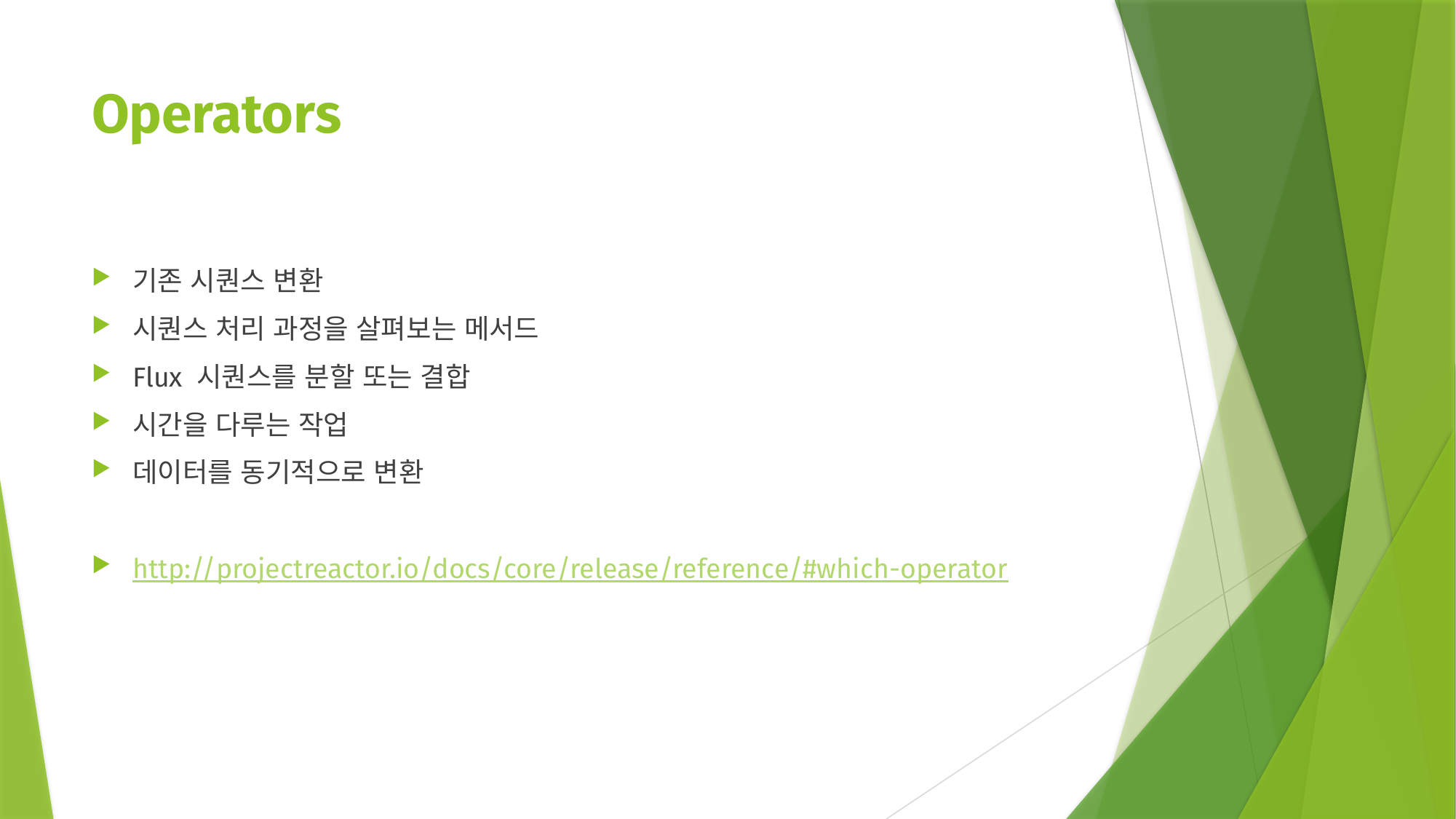

# Operators
기존 시퀀스 변환
시퀀스 처리 과정을 살펴보는 메서드
Flux 시퀀스를 분할 또는 결합
시간을 다루는 작업
데이터를 동기적으로 변환

http://projectreactor.io/docs/core/release/reference/#which-operator